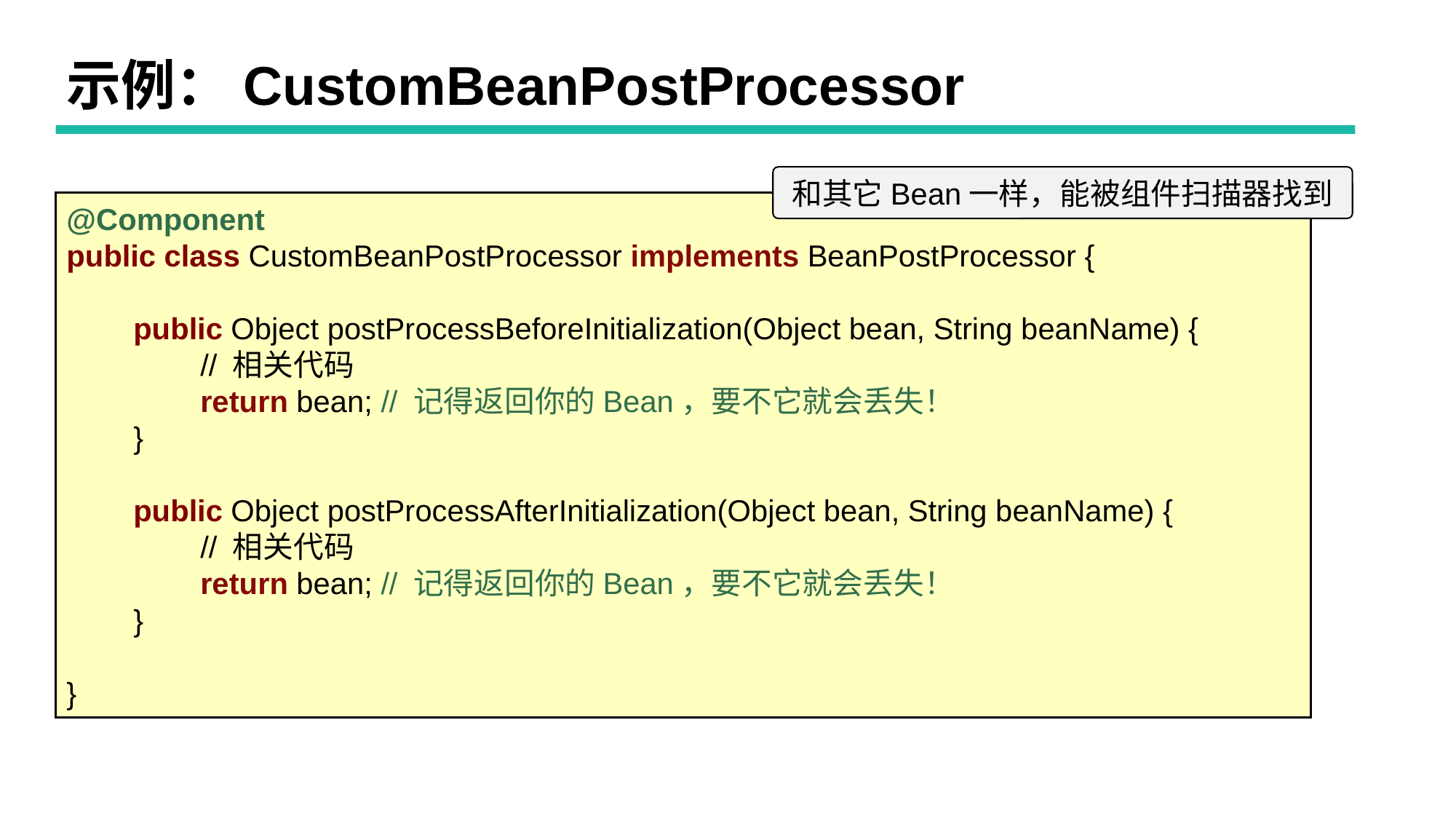

# 示例：CustomBeanPostProcessor
和其它Bean一样，能被组件扫描器找到
@Component
public class CustomBeanPostProcessor implements BeanPostProcessor {

        public Object postProcessBeforeInitialization(Object bean, String beanName) {
                // 相关代码
                return bean; // 记得返回你的Bean，要不它就会丢失！
        }

        public Object postProcessAfterInitialization(Object bean, String beanName) {
                // 相关代码
                return bean; // 记得返回你的Bean，要不它就会丢失！
        }

}